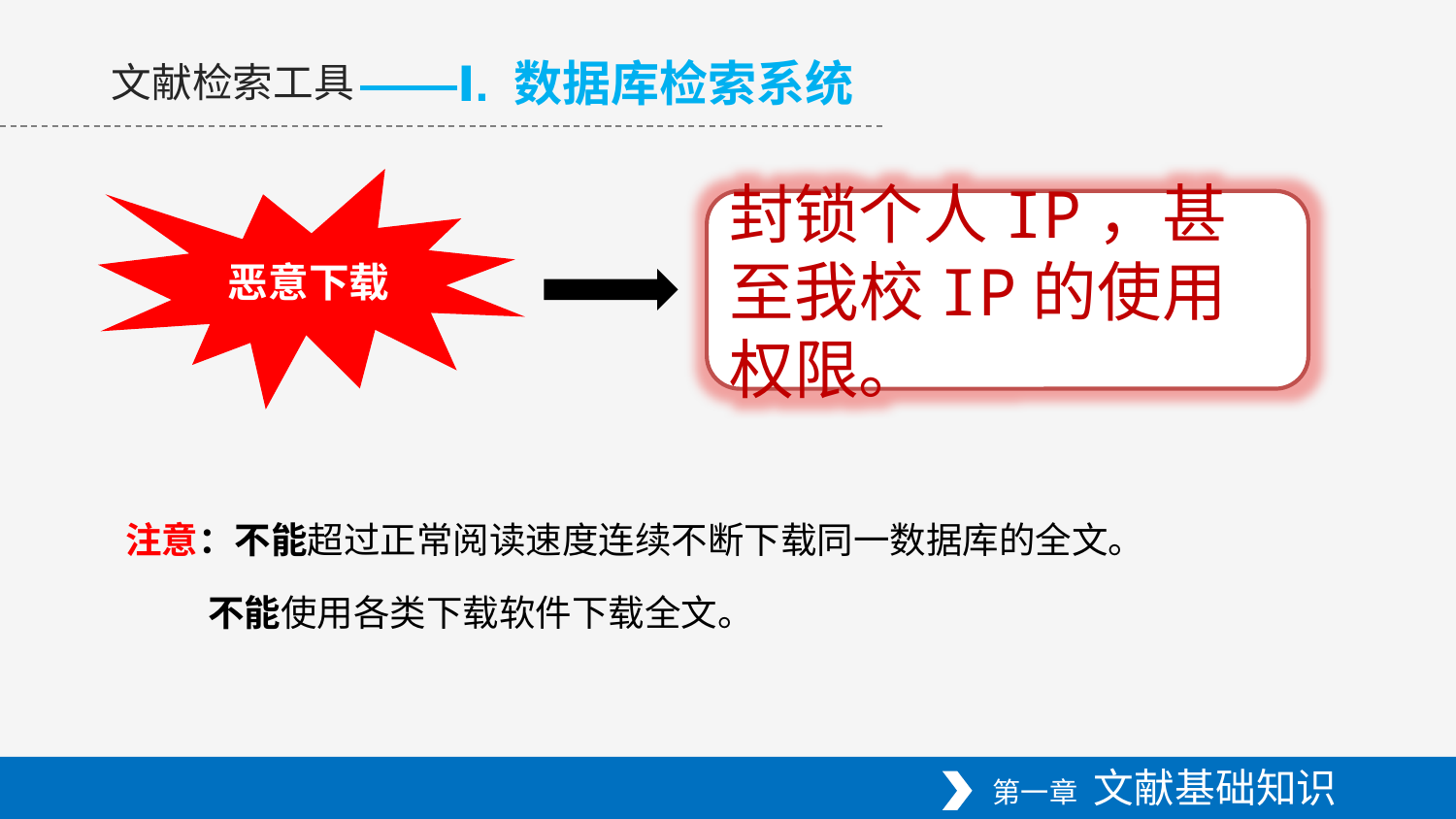

——Ⅰ. 数据库检索系统
文献检索工具
恶意下载
封锁个人IP，甚至我校IP的使用权限。

 注意：不能超过正常阅读速度连续不断下载同一数据库的全文。
           不能使用各类下载软件下载全文。